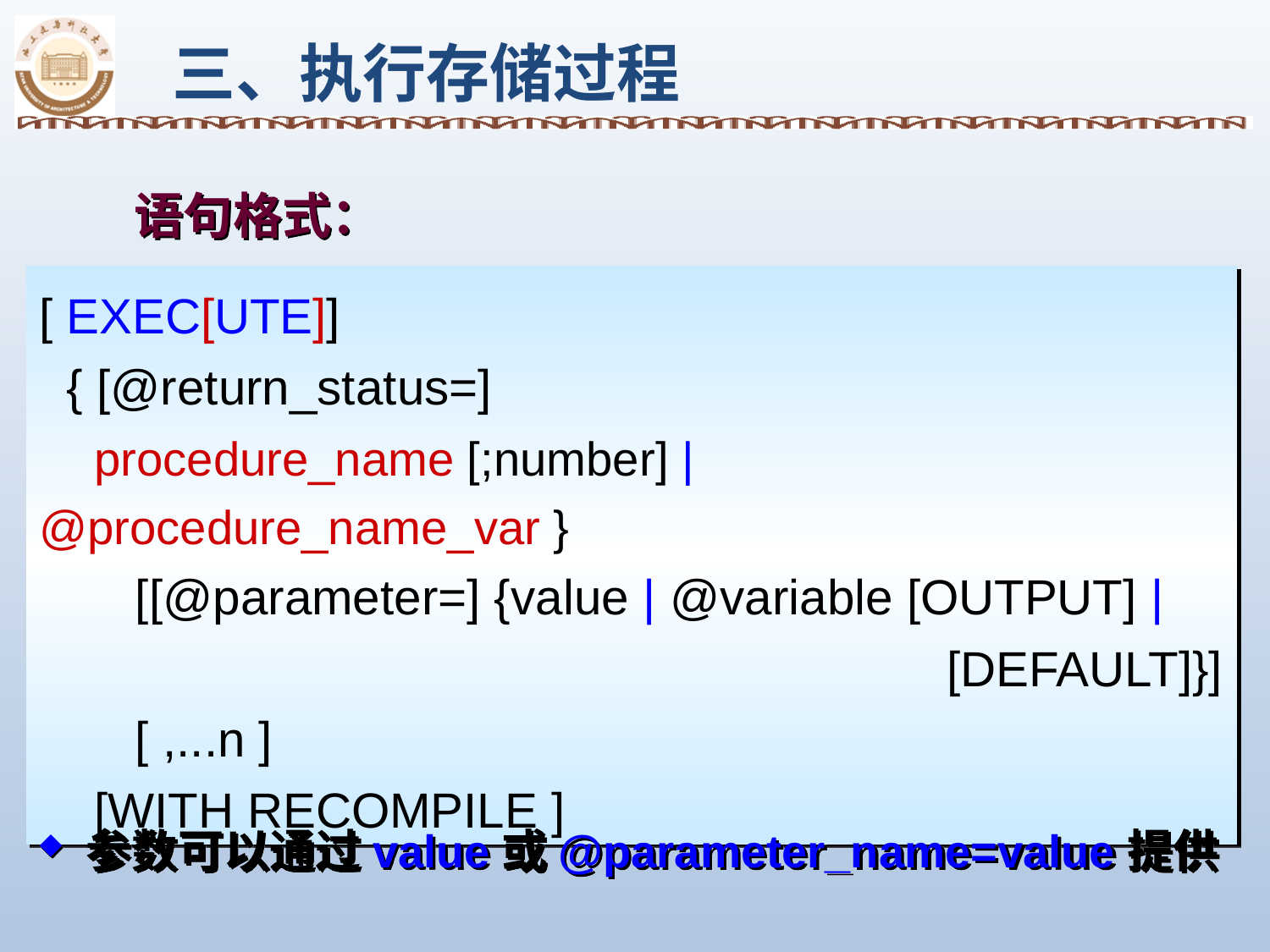

三、执行存储过程
    语句格式：
[ EXEC[UTE]]
  { [@return_status=]
    procedure_name [;number] | @procedure_name_var }
       [[@parameter=] {value | @variable [OUTPUT] |
                                                                  [DEFAULT]}]
       [ ,...n ]
    [WITH RECOMPILE ]
 参数可以通过value或@parameter_name=value提供